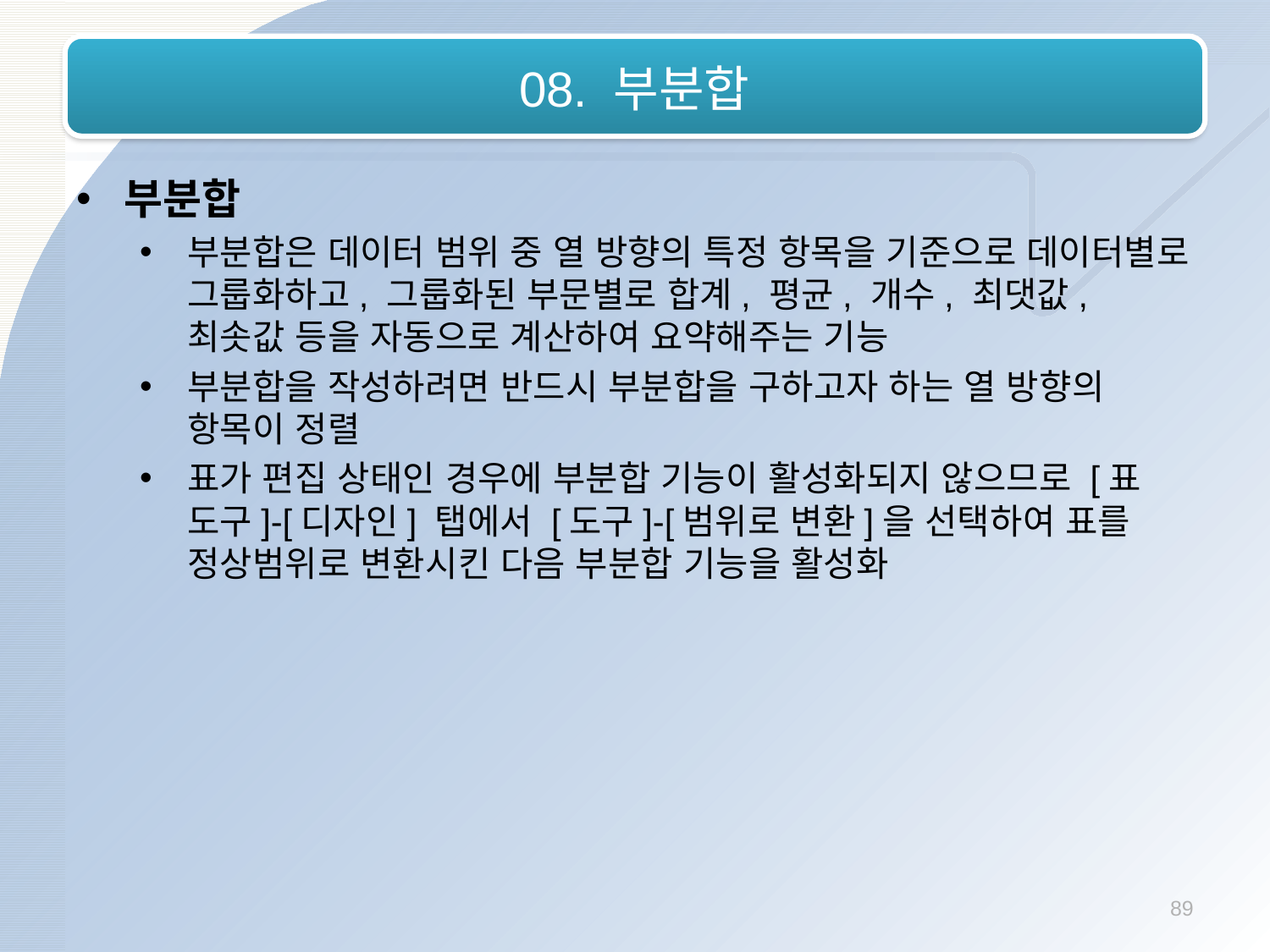

# 08. 부분합
부분합
부분합은 데이터 범위 중 열 방향의 특정 항목을 기준으로 데이터별로 그룹화하고, 그룹화된 부문별로 합계, 평균, 개수, 최댓값, 최솟값 등을 자동으로 계산하여 요약해주는 기능
부분합을 작성하려면 반드시 부분합을 구하고자 하는 열 방향의 항목이 정렬
표가 편집 상태인 경우에 부분합 기능이 활성화되지 않으므로 [표 도구]-[디자인] 탭에서 [도구]-[범위로 변환]을 선택하여 표를 정상범위로 변환시킨 다음 부분합 기능을 활성화
89